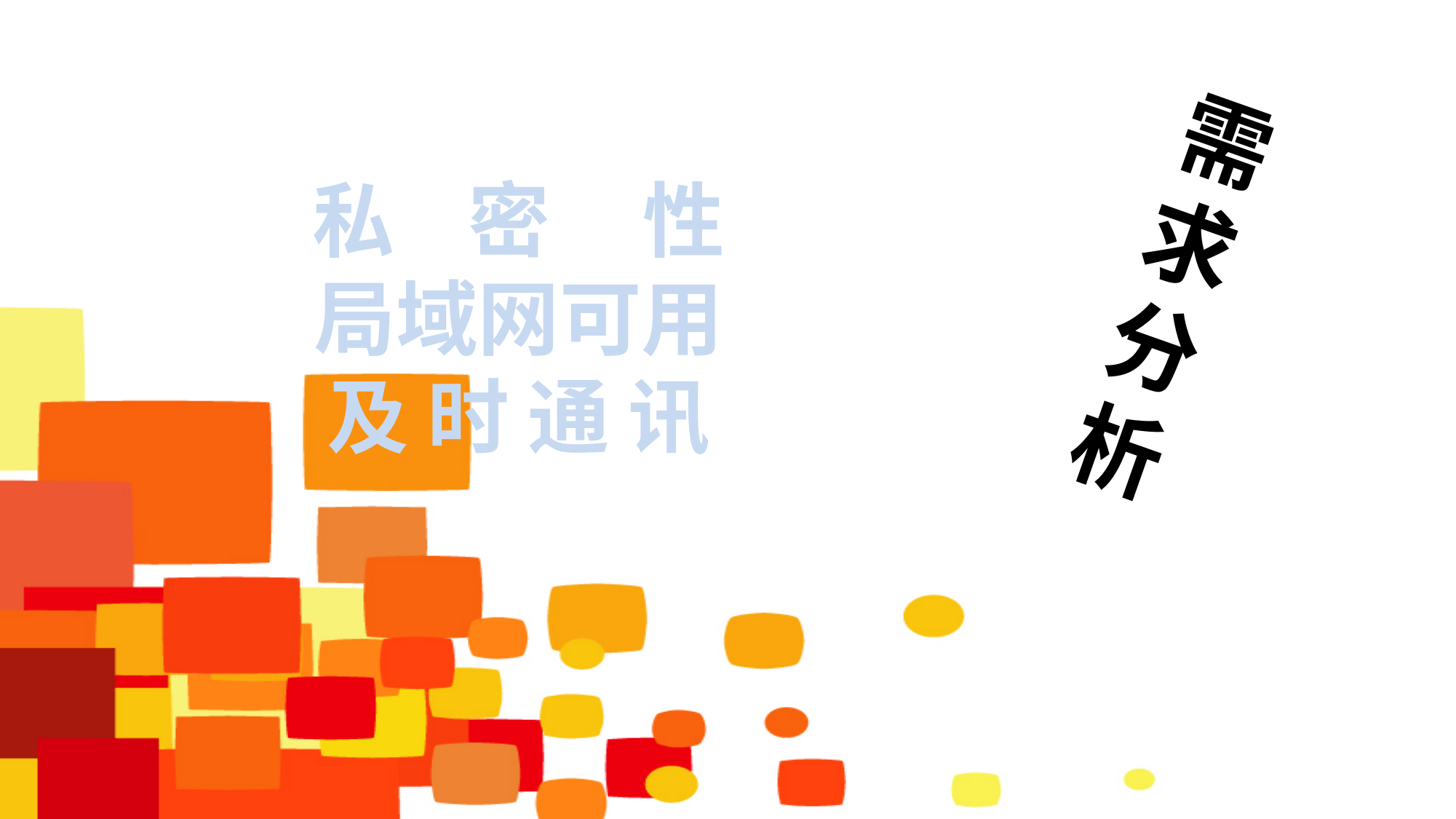

需
求
分
析
私    密     性
局域网可用
及 时 通 讯